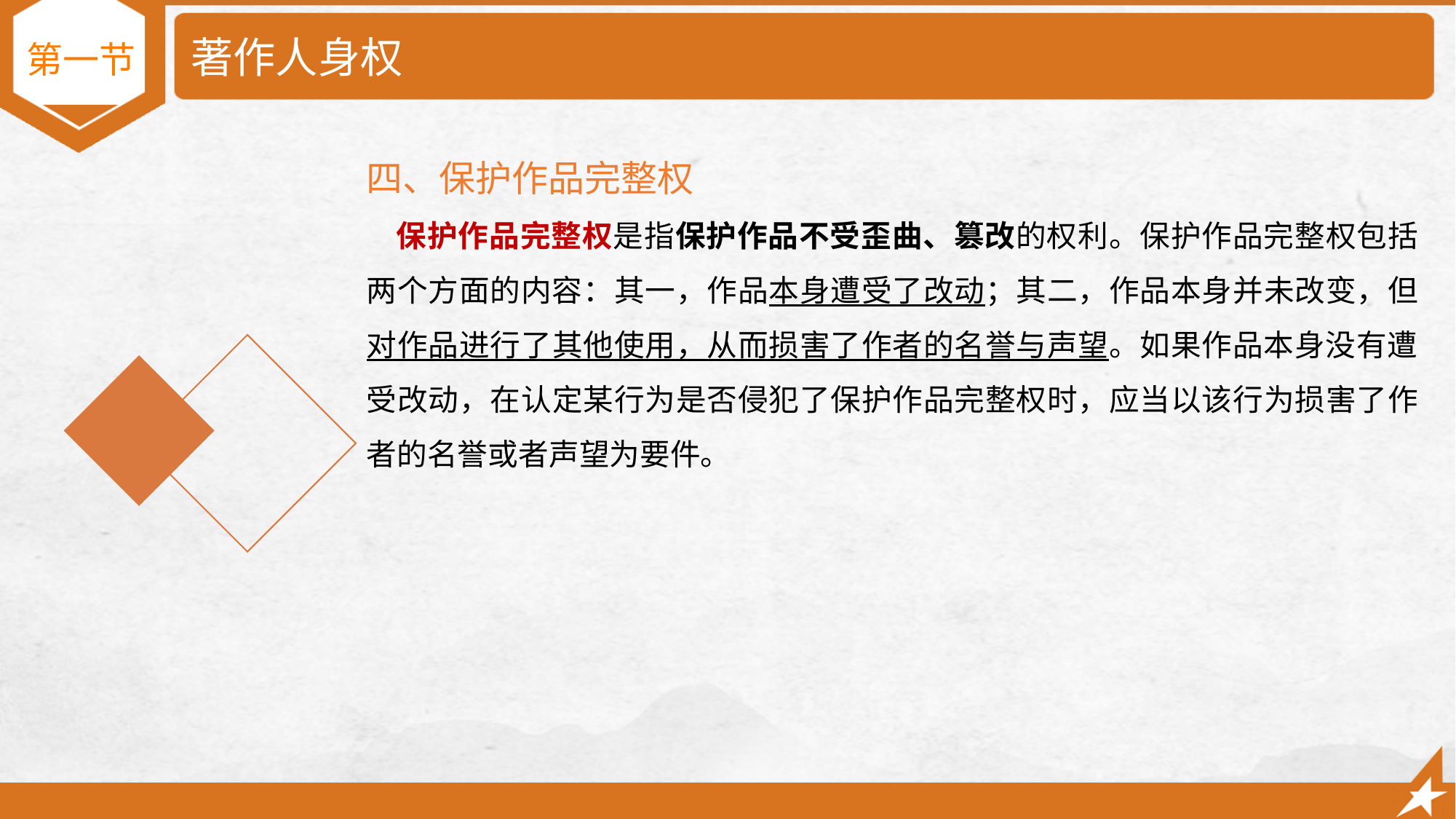

# 著作人身权
第一节
四、保护作品完整权
   保护作品完整权是指保护作品不受歪曲、篡改的权利。保护作品完整权包括两个方面的内容：其一，作品本身遭受了改动；其二，作品本身并未改变，但对作品进行了其他使用，从而损害了作者的名誉与声望。如果作品本身没有遭受改动，在认定某行为是否侵犯了保护作品完整权时，应当以该行为损害了作者的名誉或者声望为要件。